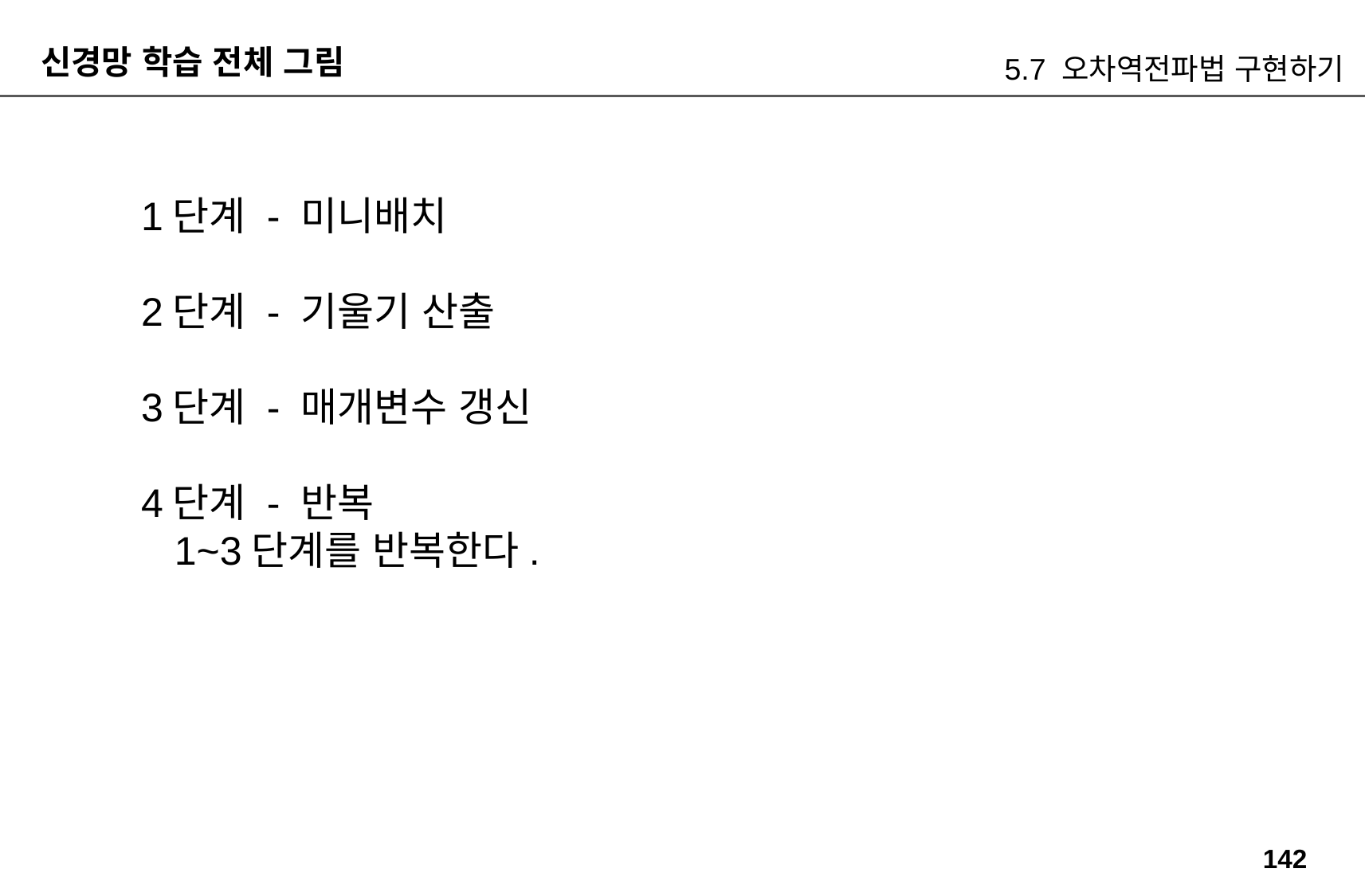

신경망 학습 전체 그림
5.7 오차역전파법 구현하기
1단계 - 미니배치

2단계 - 기울기 산출

3단계 - 매개변수 갱신

4단계 - 반복
   1~3단계를 반복한다.